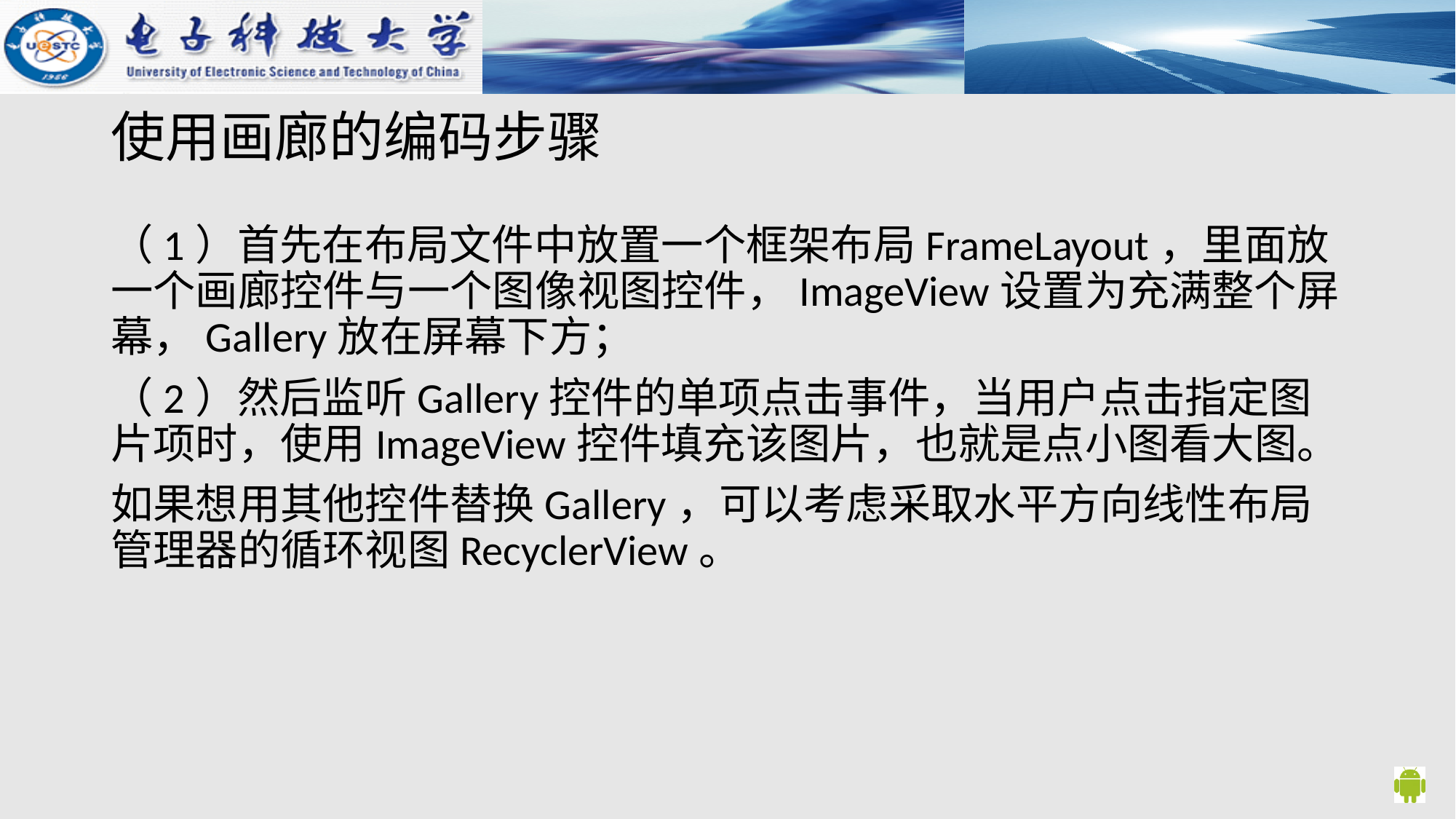

# 使用画廊的编码步骤
（1）首先在布局文件中放置一个框架布局FrameLayout，里面放一个画廊控件与一个图像视图控件，ImageView设置为充满整个屏幕，Gallery放在屏幕下方；
（2）然后监听Gallery控件的单项点击事件，当用户点击指定图片项时，使用ImageView控件填充该图片，也就是点小图看大图。
如果想用其他控件替换Gallery，可以考虑采取水平方向线性布局管理器的循环视图RecyclerView。